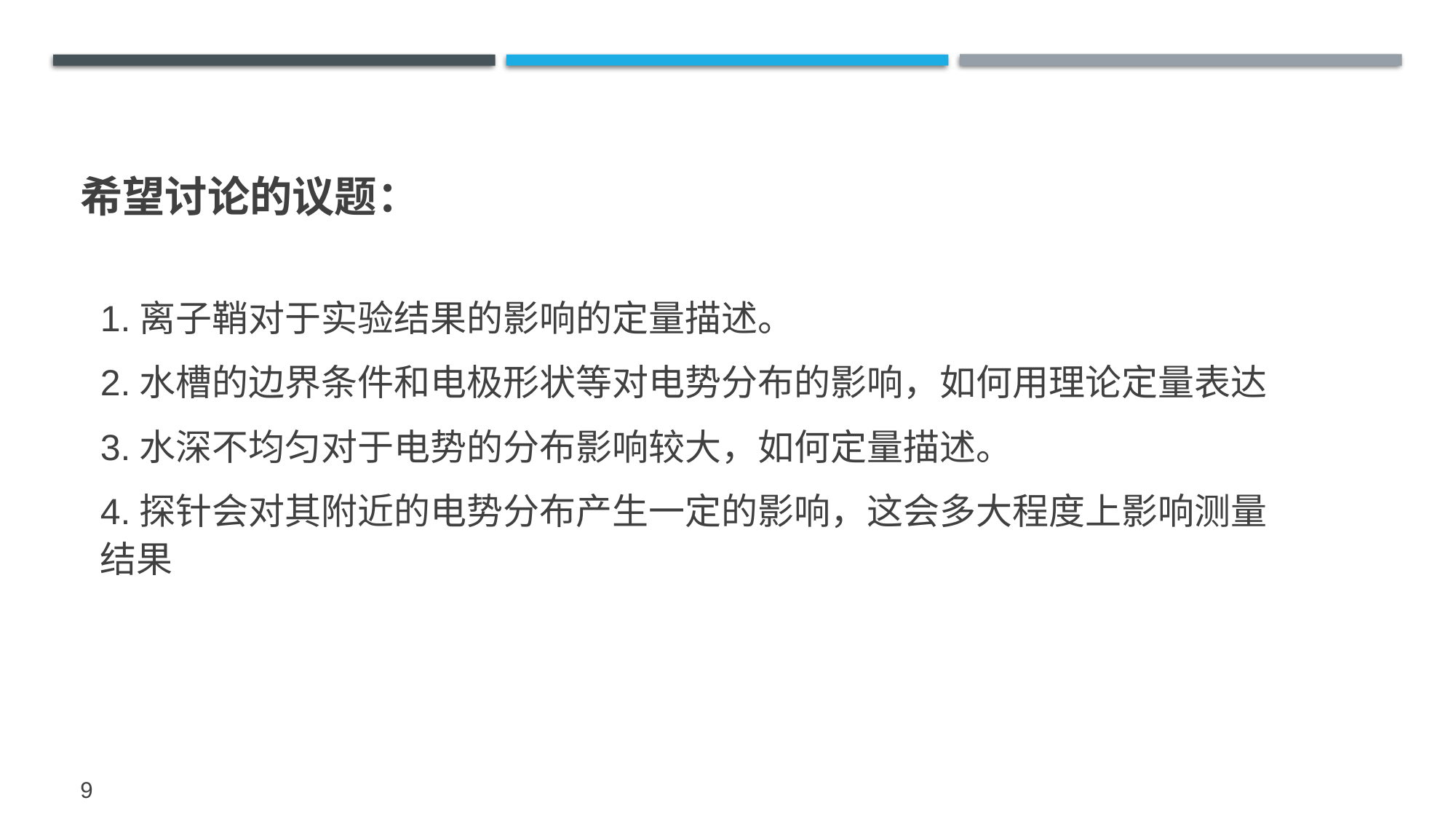

# 希望讨论的议题：
1.离子鞘对于实验结果的影响的定量描述。
2.水槽的边界条件和电极形状等对电势分布的影响，如何用理论定量表达
3.水深不均匀对于电势的分布影响较大，如何定量描述。
4.探针会对其附近的电势分布产生一定的影响，这会多大程度上影响测量结果
9